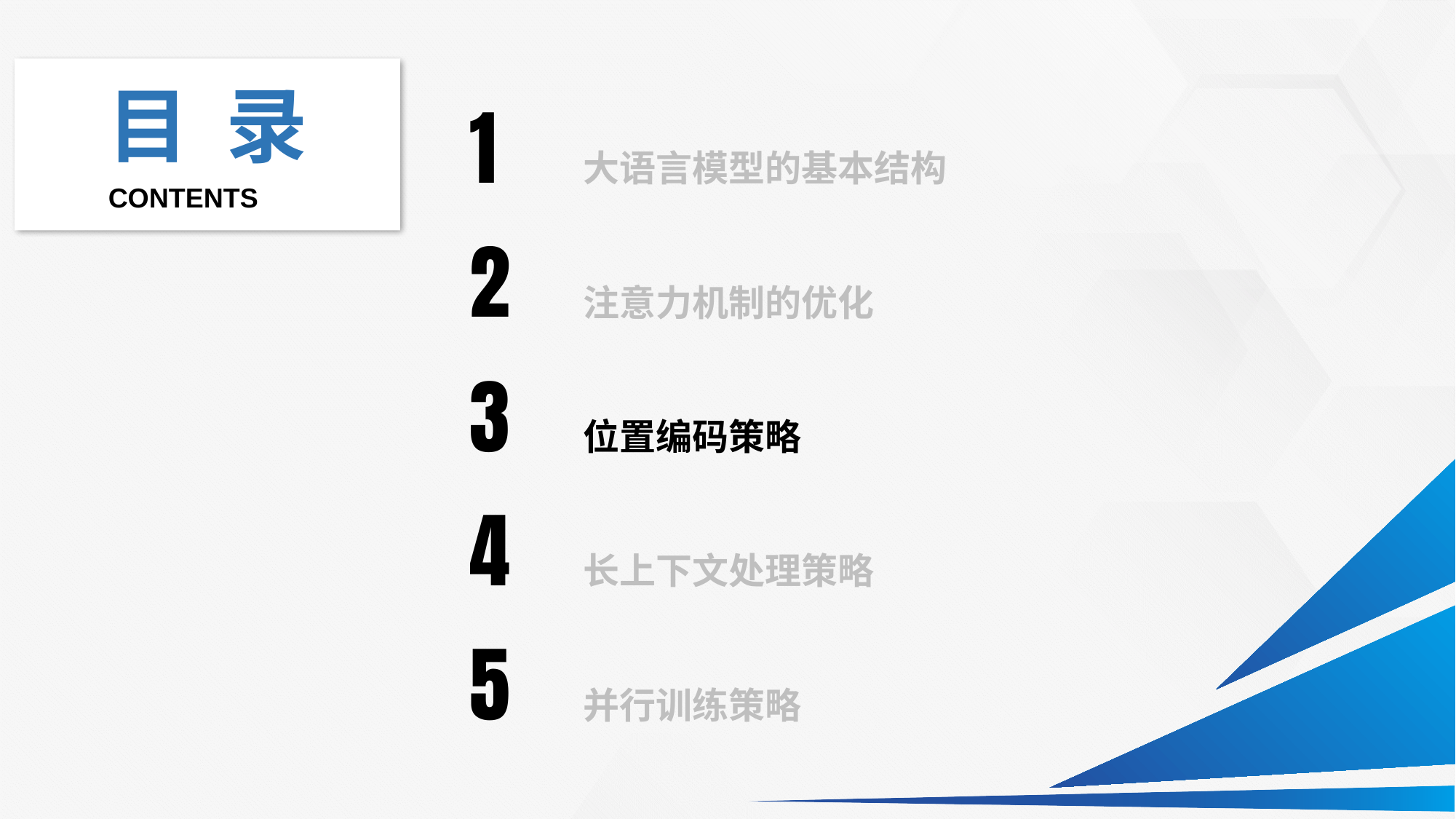

1
大语言模型的基本结构
2
注意力机制的优化
3
位置编码策略
4
长上下文处理策略
5
并行训练策略